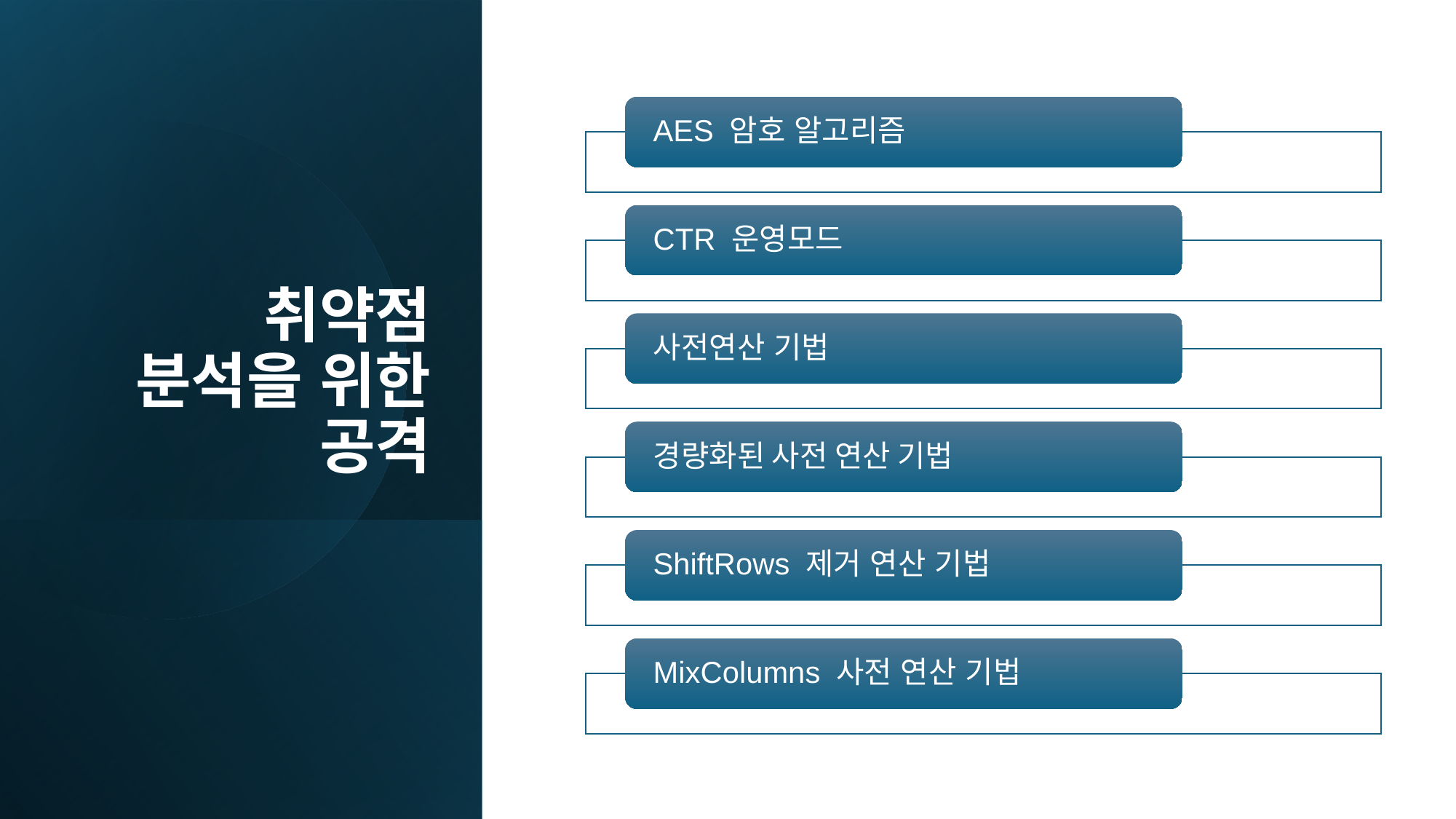

AES 암호 알고리즘
CTR 운영모드
사전연산 기법
경량화된 사전 연산 기법
ShiftRows 제거 연산 기법
MixColumns 사전 연산 기법

# 취약점 분석을 위한 공격